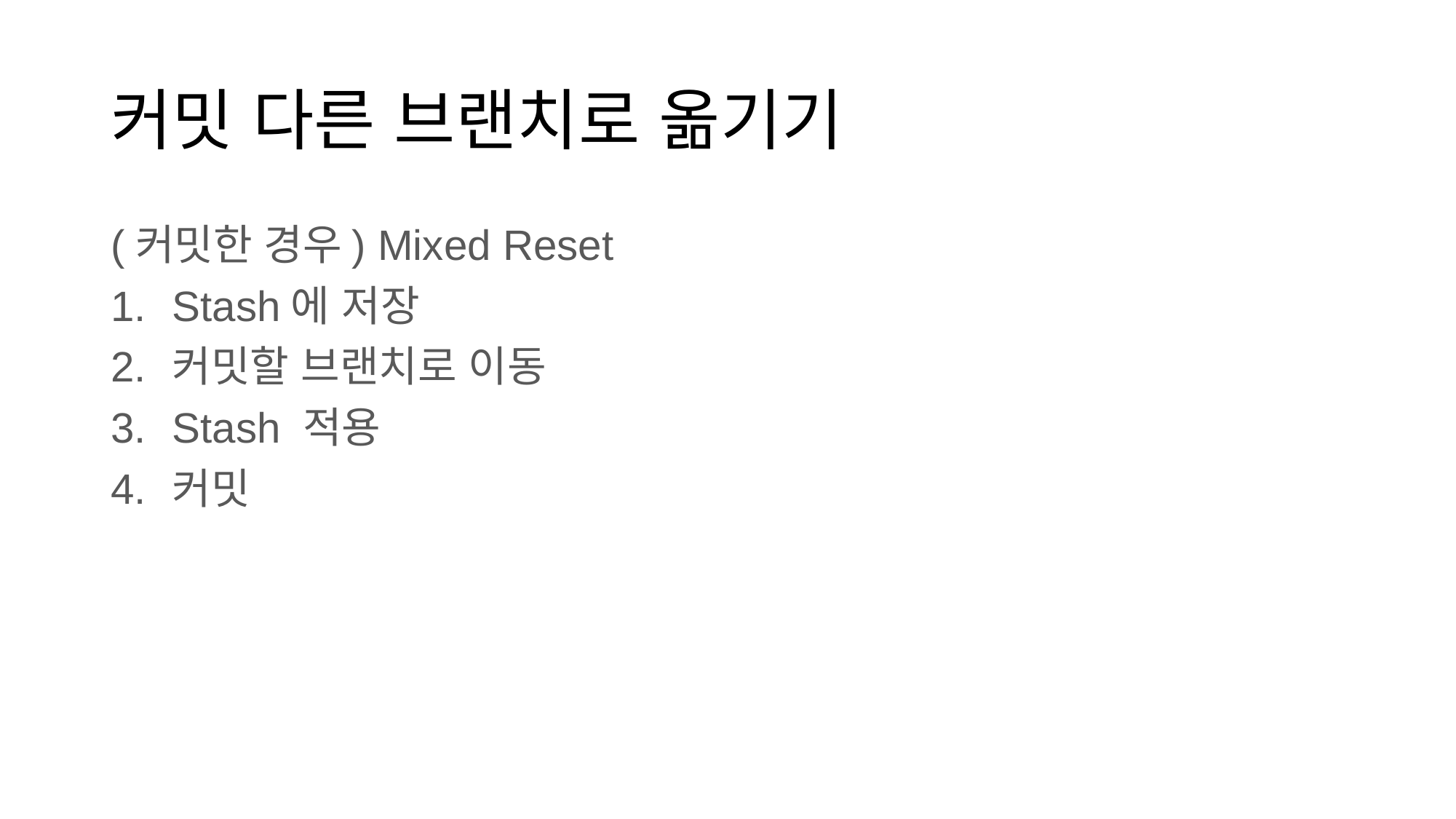

# 커밋 다른 브랜치로 옮기기
(커밋한 경우) Mixed Reset
Stash에 저장
커밋할 브랜치로 이동
Stash 적용
커밋